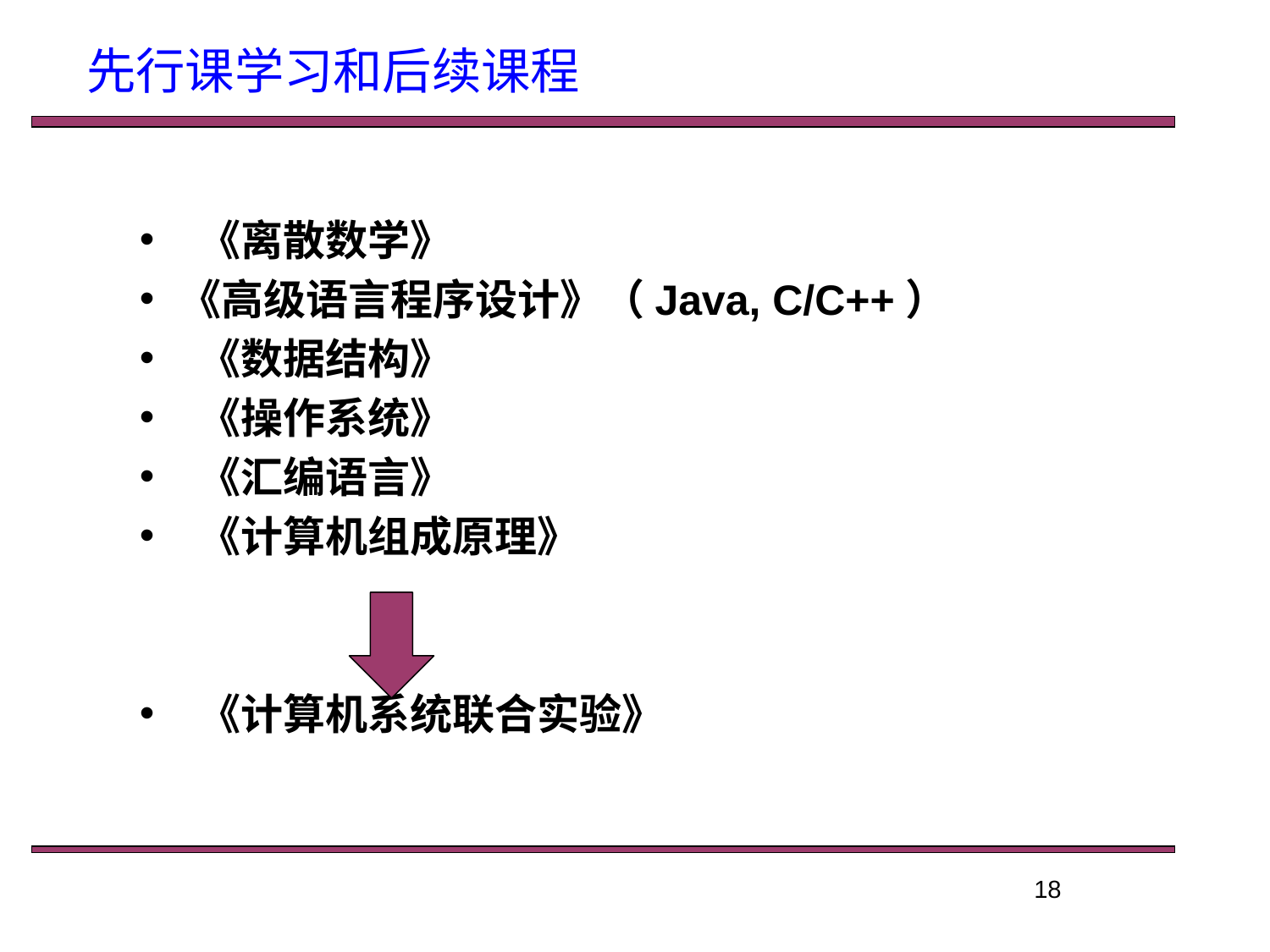

先行课学习和后续课程

 《离散数学》
《高级语言程序设计》（Java, C/C++）
 《数据结构》
 《操作系统》
 《汇编语言》
 《计算机组成原理》

 《计算机系统联合实验》

18